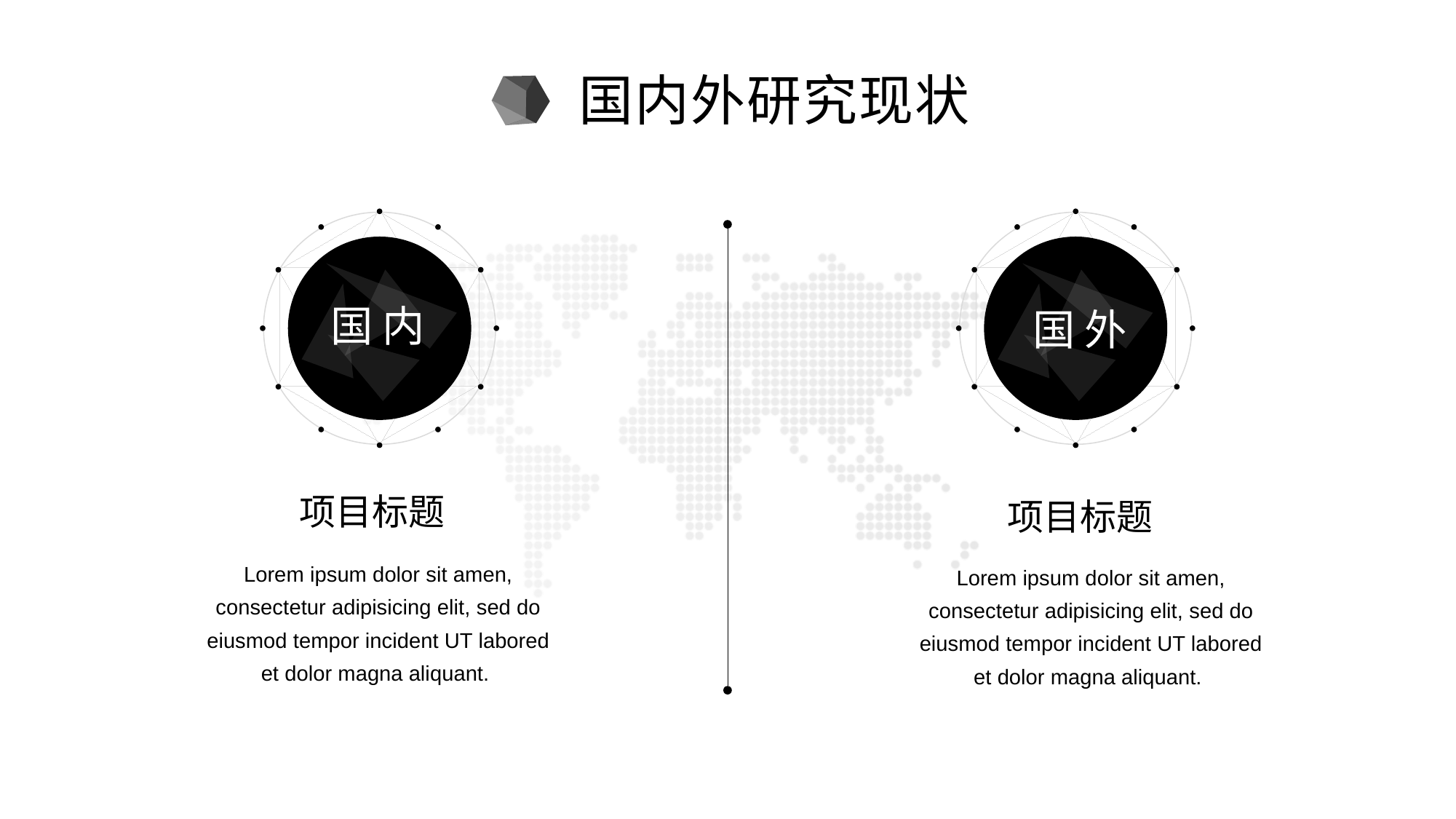

国内外研究现状

国 内
国 外
项目标题

Lorem ipsum dolor sit amen, consectetur adipisicing elit, sed do eiusmod tempor incident UT labored et dolor magna aliquant.
项目标题

Lorem ipsum dolor sit amen, consectetur adipisicing elit, sed do eiusmod tempor incident UT labored et dolor magna aliquant.